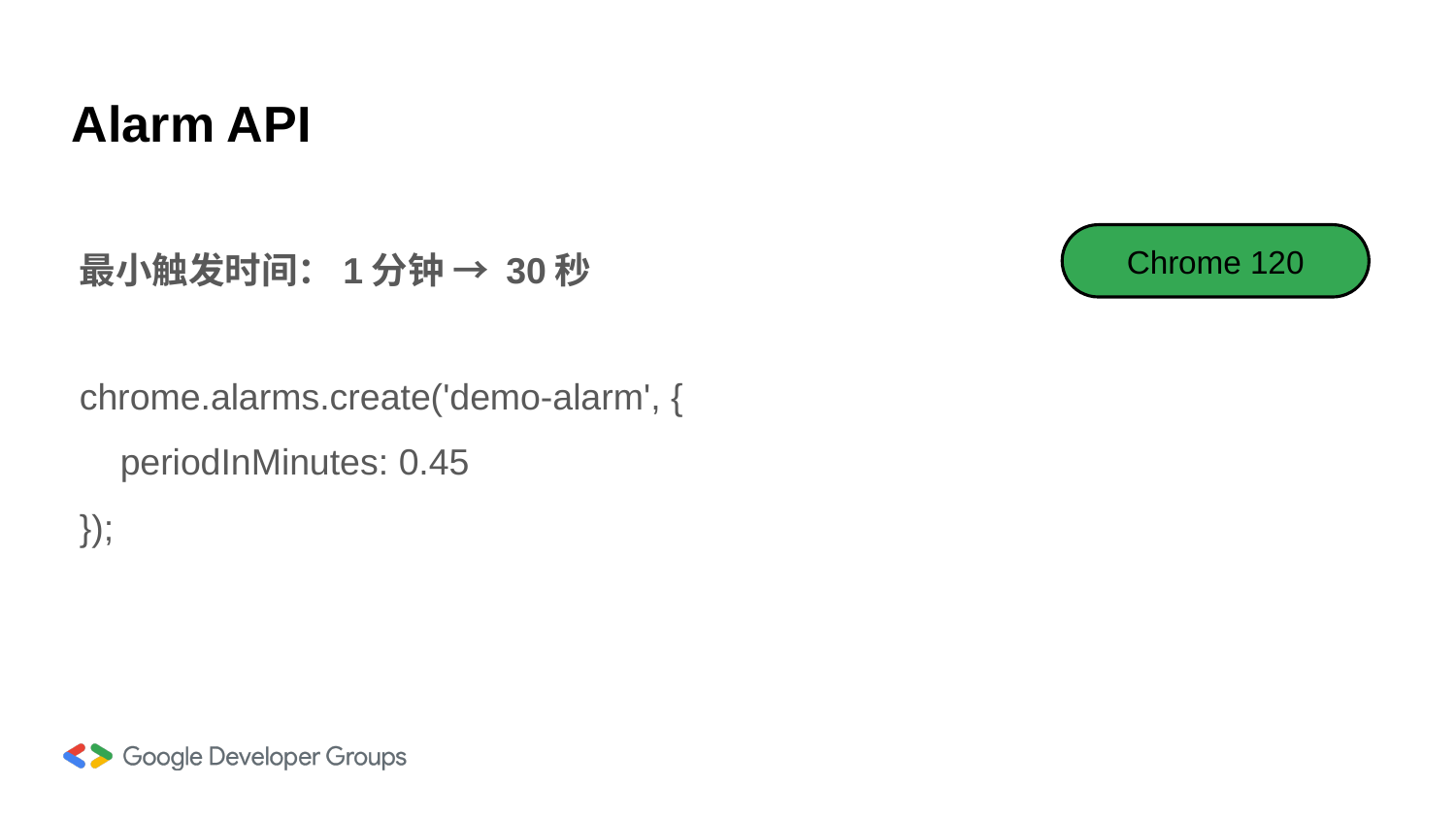

# Alarm API
Chrome 120
最小触发时间：1分钟 → 30秒
chrome.alarms.create('demo-alarm', {
    periodInMinutes: 0.45
});